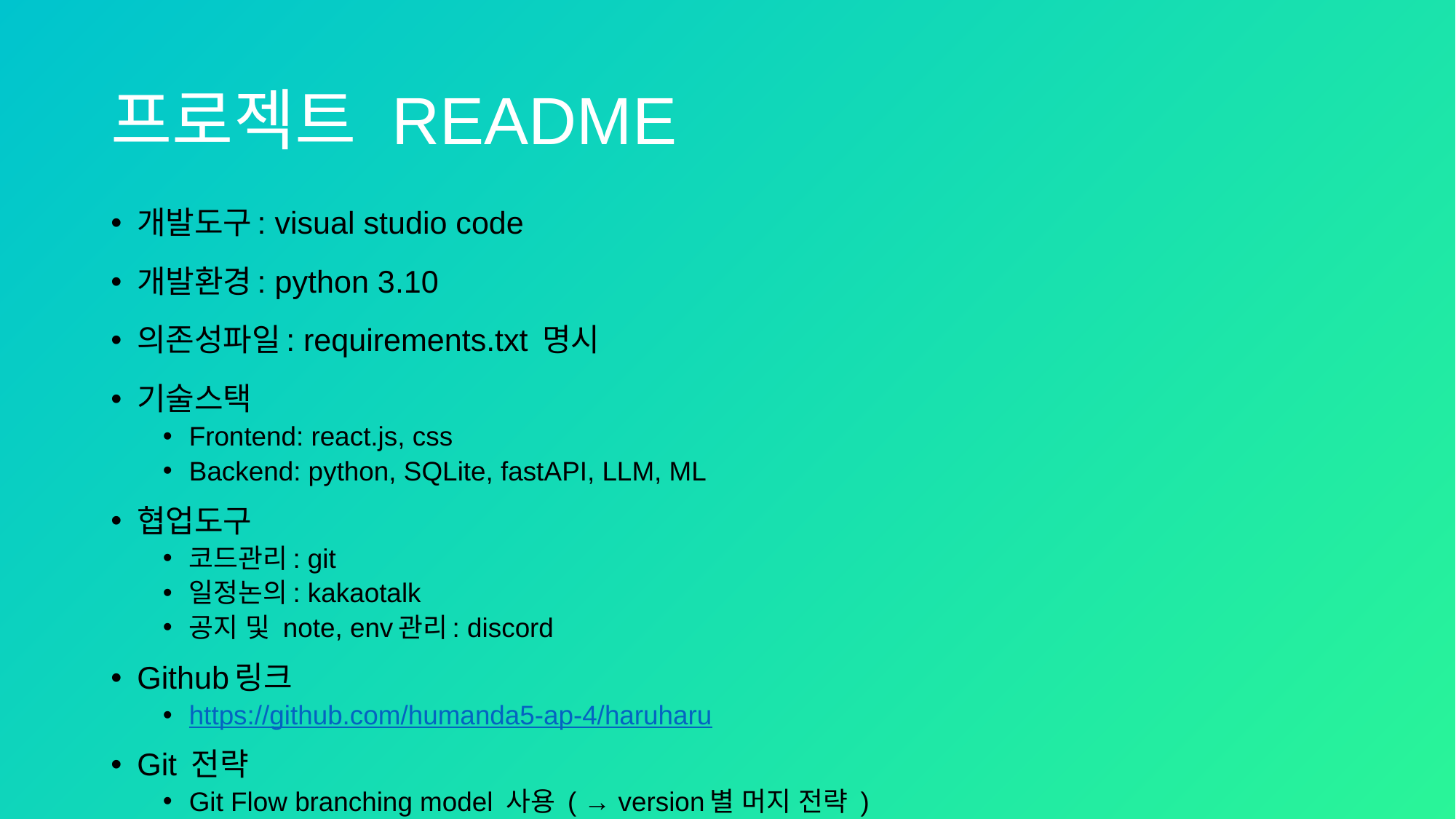

# 프로젝트 README
개발도구: visual studio code

개발환경: python 3.10

의존성파일: requirements.txt 명시

기술스택
Frontend: react.js, css
Backend: python, SQLite, fastAPI, LLM, ML

협업도구
코드관리: git
일정논의: kakaotalk
공지 및 note, env관리: discord

Github링크
https://github.com/humanda5-ap-4/haruharu

Git 전략
Git Flow branching model 사용 ( → version별 머지 전략 )